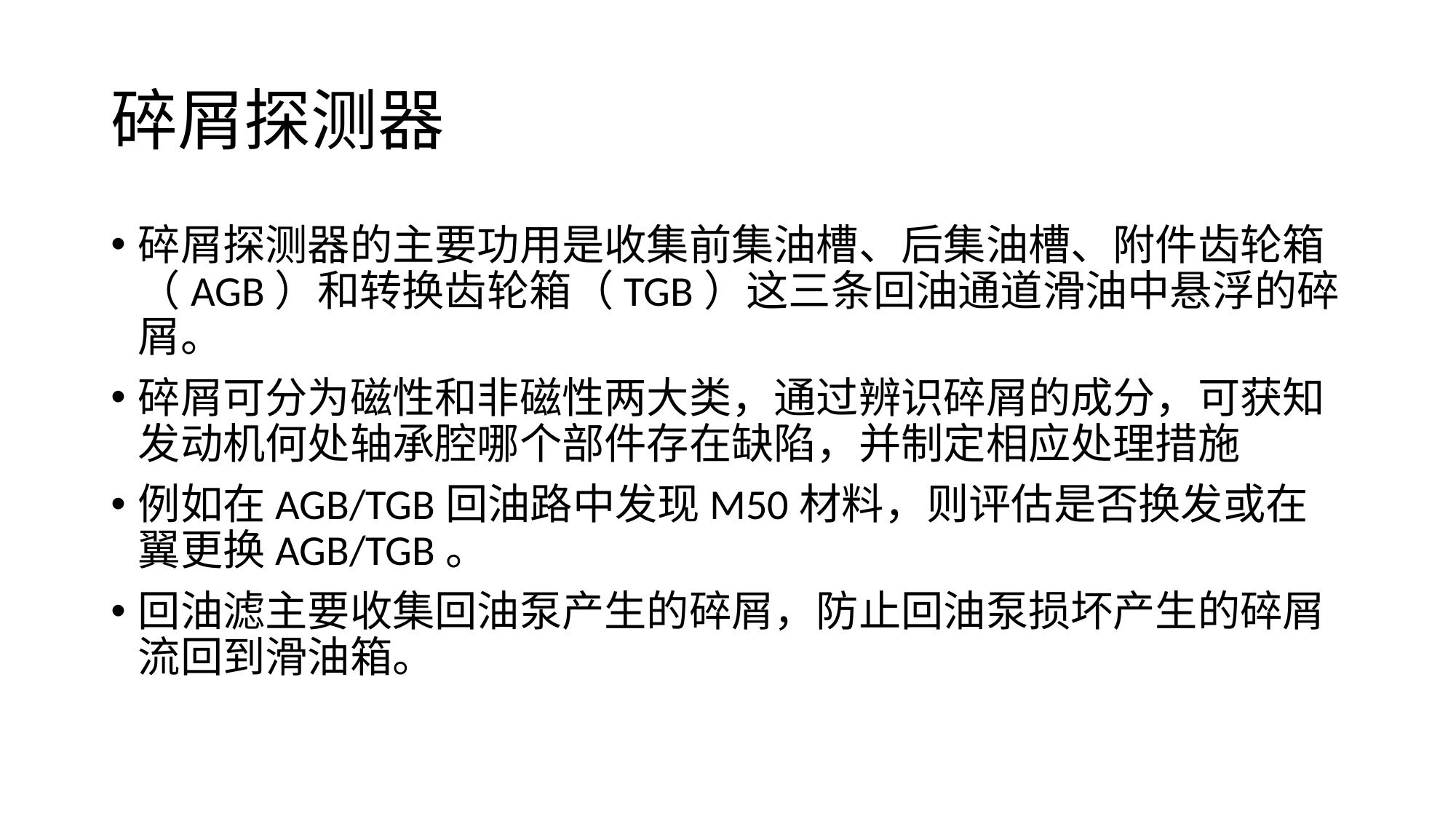

# 碎屑探测器
碎屑探测器的主要功用是收集前集油槽、后集油槽、附件齿轮箱（AGB）和转换齿轮箱（TGB）这三条回油通道滑油中悬浮的碎屑。
碎屑可分为磁性和非磁性两大类，通过辨识碎屑的成分，可获知发动机何处轴承腔哪个部件存在缺陷，并制定相应处理措施
例如在AGB/TGB回油路中发现M50材料，则评估是否换发或在翼更换AGB/TGB。
回油滤主要收集回油泵产生的碎屑，防止回油泵损坏产生的碎屑流回到滑油箱。